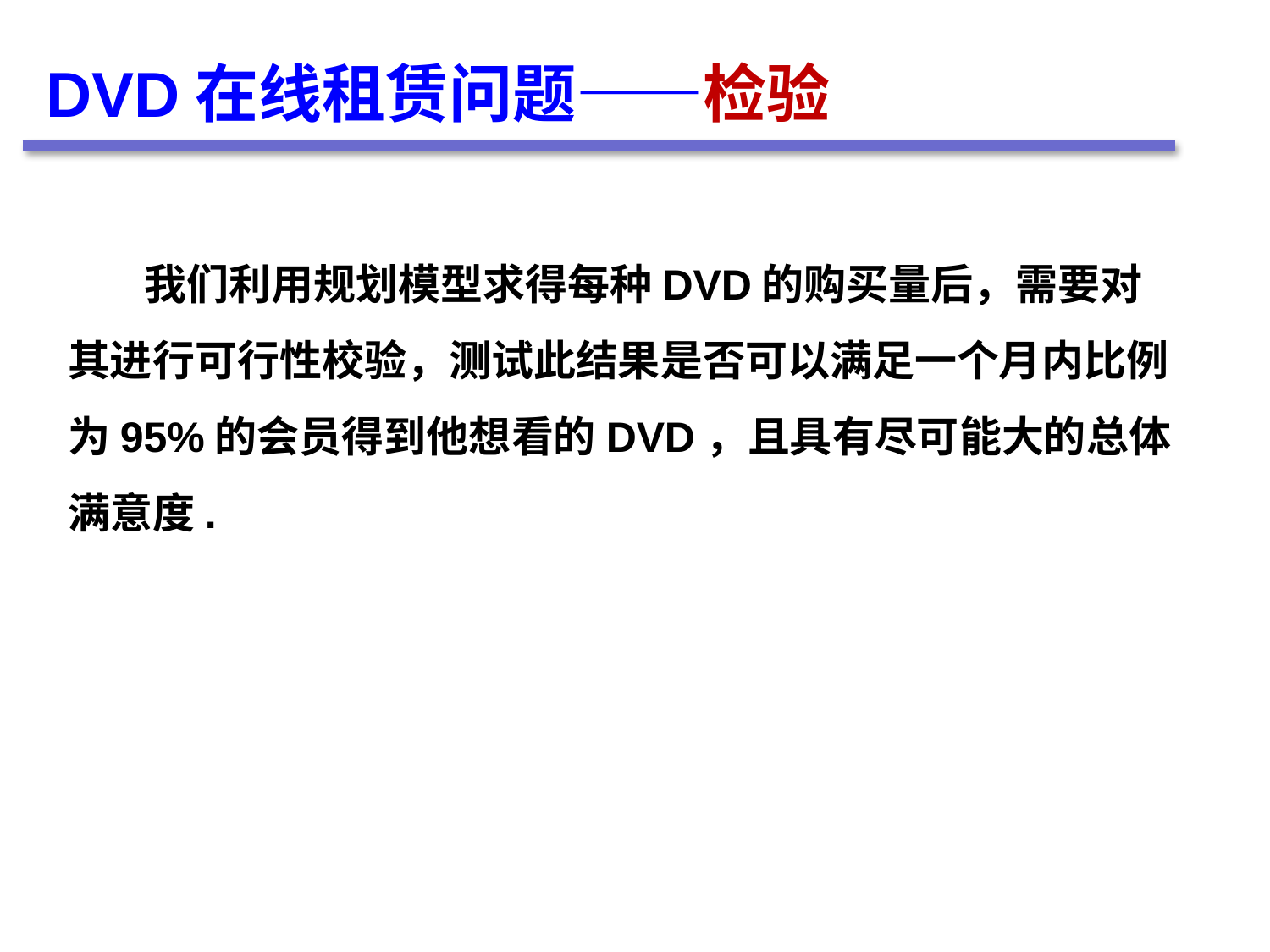

DVD在线租赁问题——检验
       我们利用规划模型求得每种DVD的购买量后，需要对其进行可行性校验，测试此结果是否可以满足一个月内比例为95%的会员得到他想看的DVD，且具有尽可能大的总体满意度.